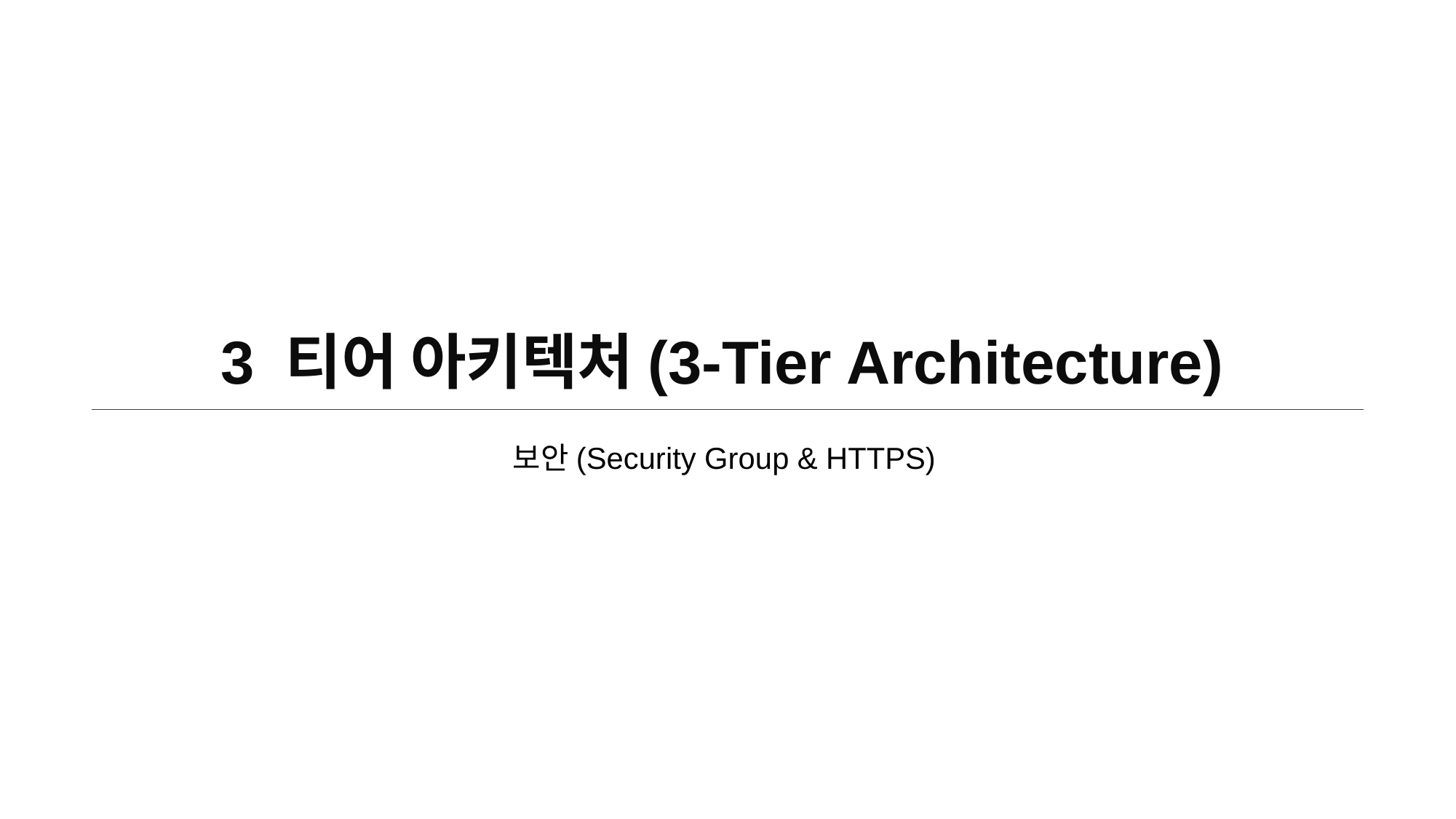

# 3 티어 아키텍처(3-Tier Architecture)
보안(Security Group & HTTPS)